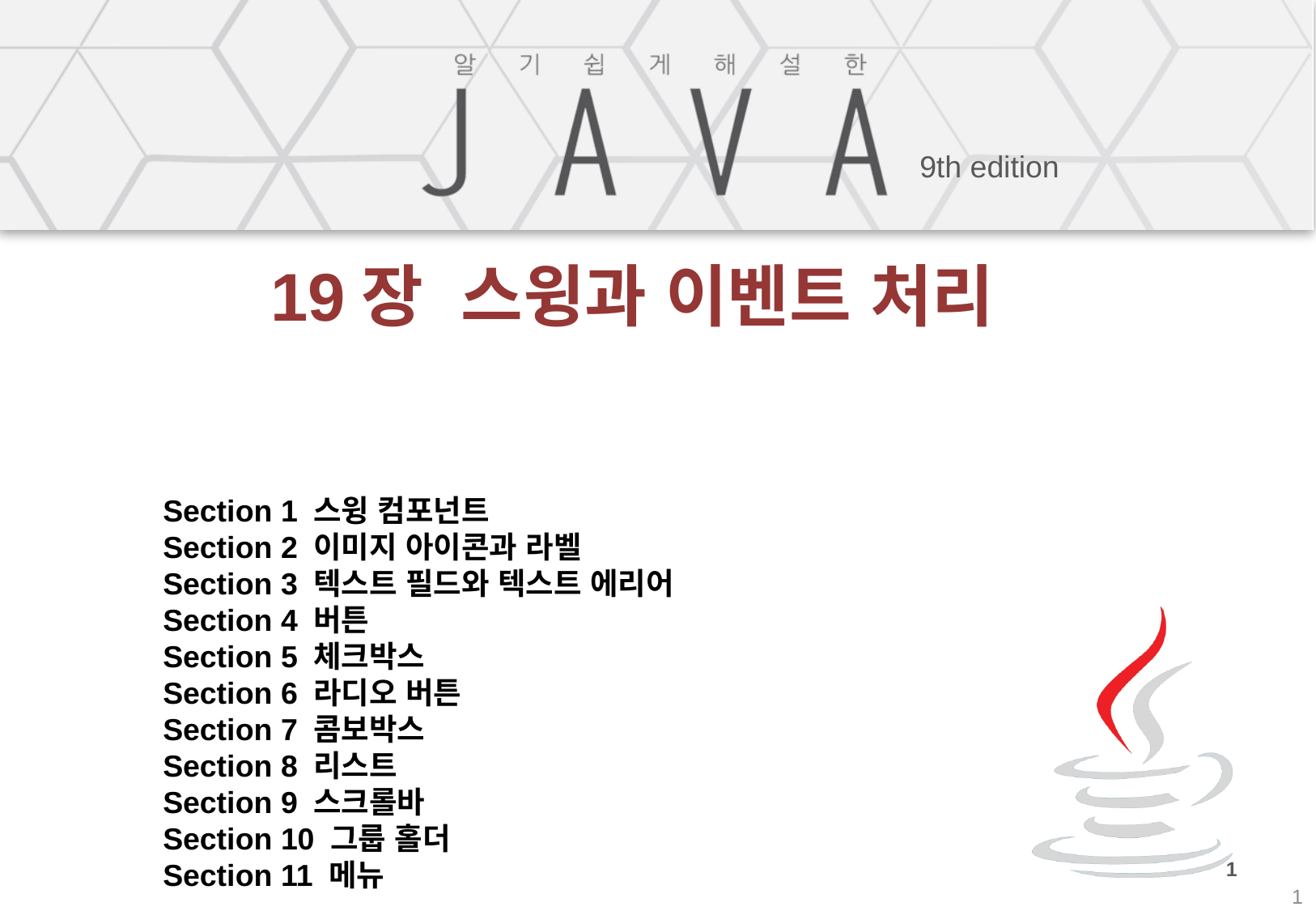

# 19장  스윙과 이벤트 처리

Section 1 스윙 컴포넌트
Section 2 이미지 아이콘과 라벨
Section 3 텍스트 필드와 텍스트 에리어
Section 4 버튼
Section 5 체크박스
Section 6 라디오 버튼
Section 7 콤보박스
Section 8 리스트
Section 9 스크롤바
Section 10 그룹 홀더
Section 11 메뉴
1
1